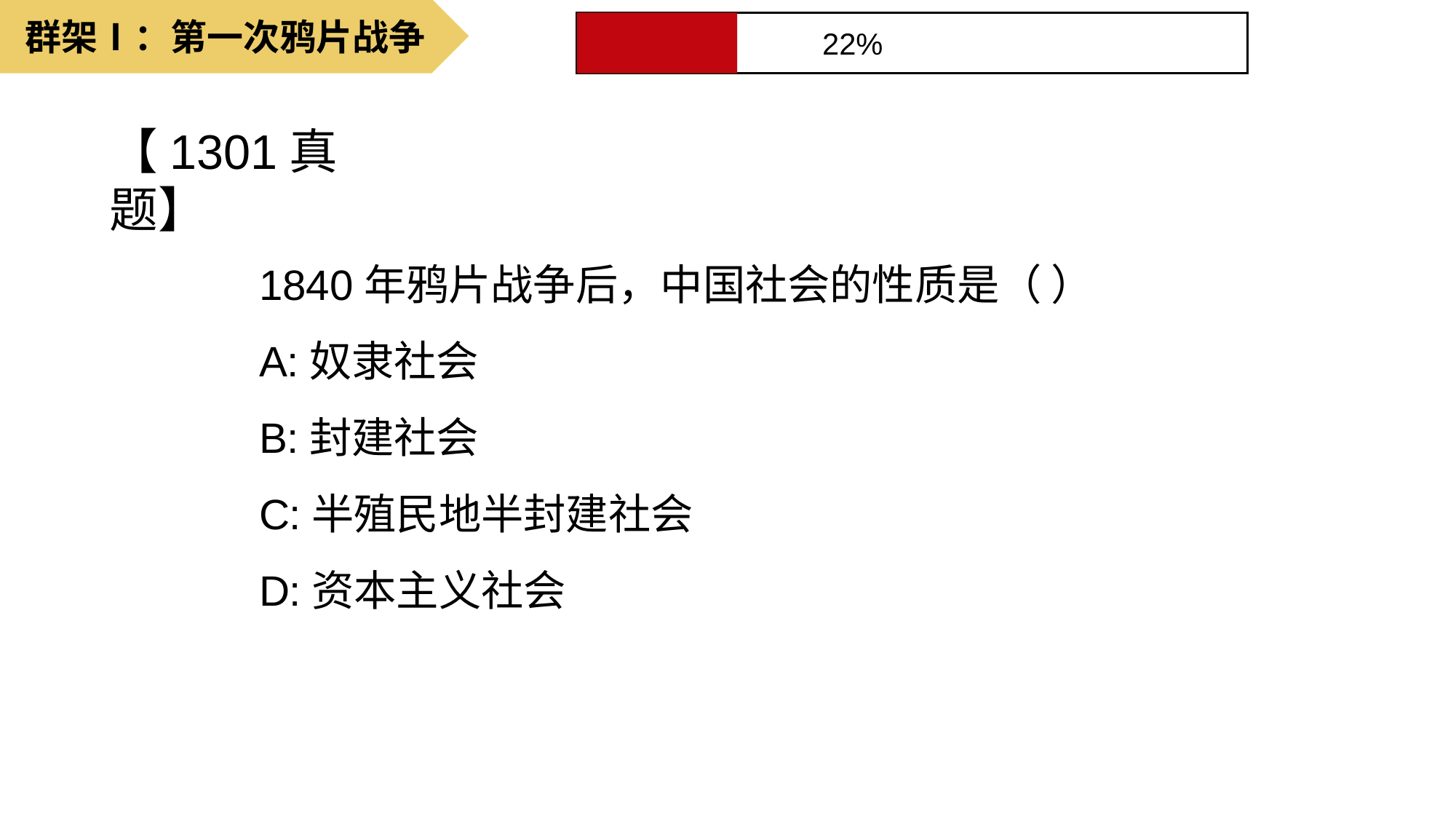

群架Ⅰ：第一次鸦片战争

22%
【1301真题】
1840年鸦片战争后，中国社会的性质是（ ）
A:奴隶社会
B:封建社会
C:半殖民地半封建社会
D:资本主义社会